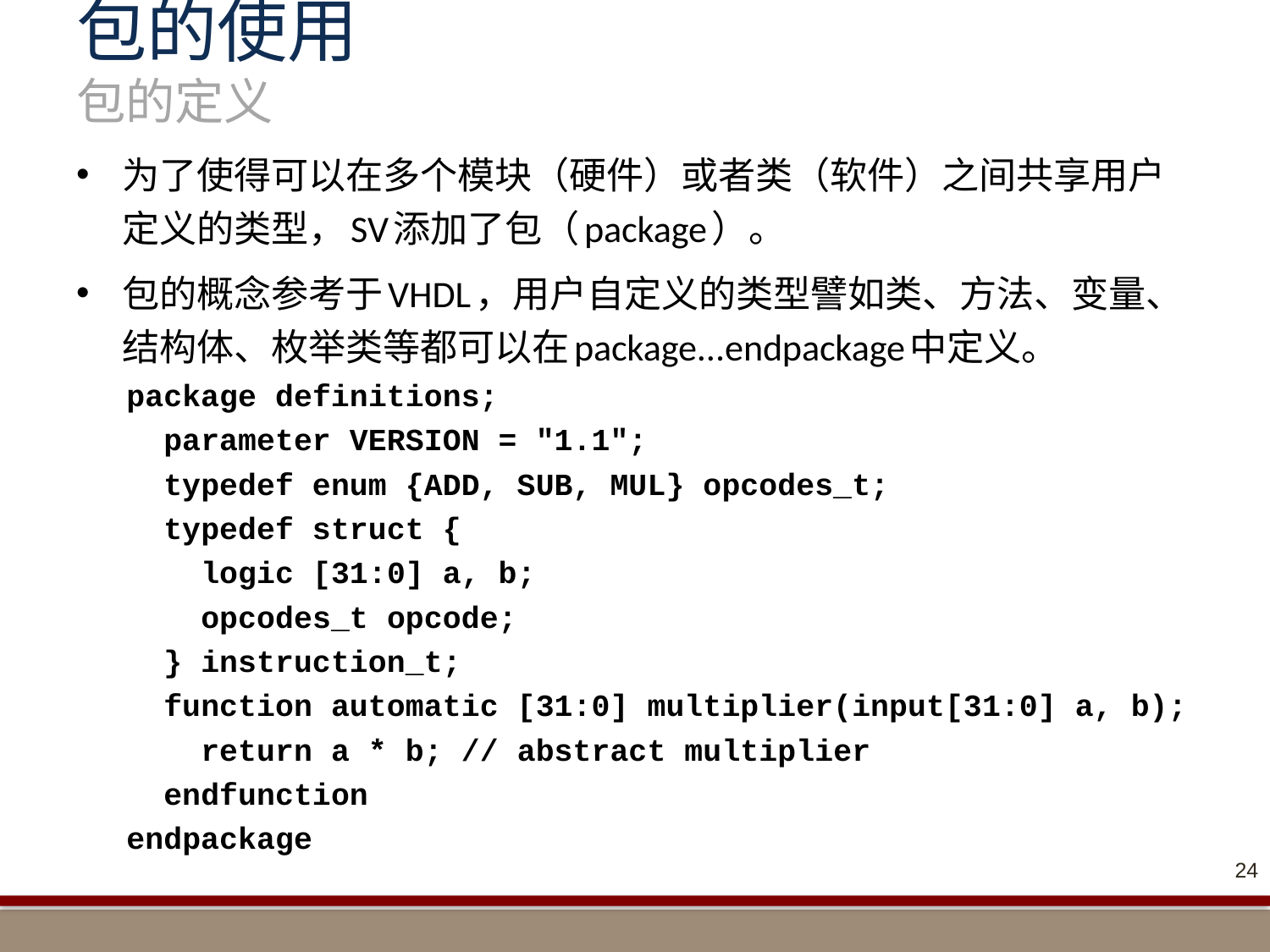

# 包的使用 包的定义
为了使得可以在多个模块（硬件）或者类（软件）之间共享用户定义的类型，SV添加了包（package）。
包的概念参考于VHDL，用户自定义的类型譬如类、方法、变量、结构体、枚举类等都可以在package...endpackage中定义。
package definitions;
  parameter VERSION = "1.1";
  typedef enum {ADD, SUB, MUL} opcodes_t;
  typedef struct {
    logic [31:0] a, b;
    opcodes_t opcode;
  } instruction_t;
  function automatic [31:0] multiplier(input[31:0] a, b);
    return a * b; // abstract multiplier
  endfunction
endpackage
24